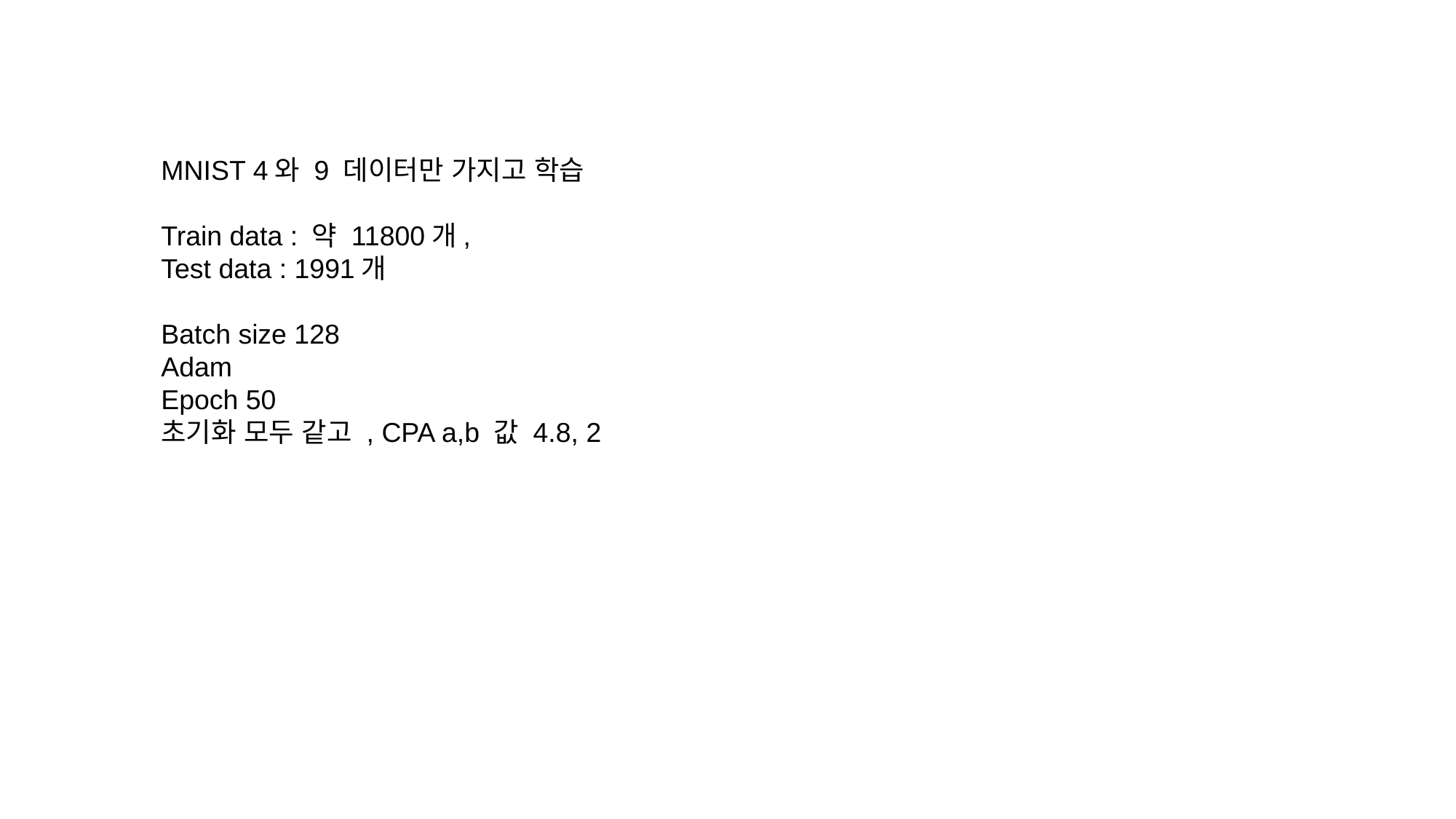

MNIST 4와 9 데이터만 가지고 학습

Train data : 약 11800개,
Test data : 1991개

Batch size 128
Adam
Epoch 50
초기화 모두 같고 , CPA a,b 값 4.8, 2